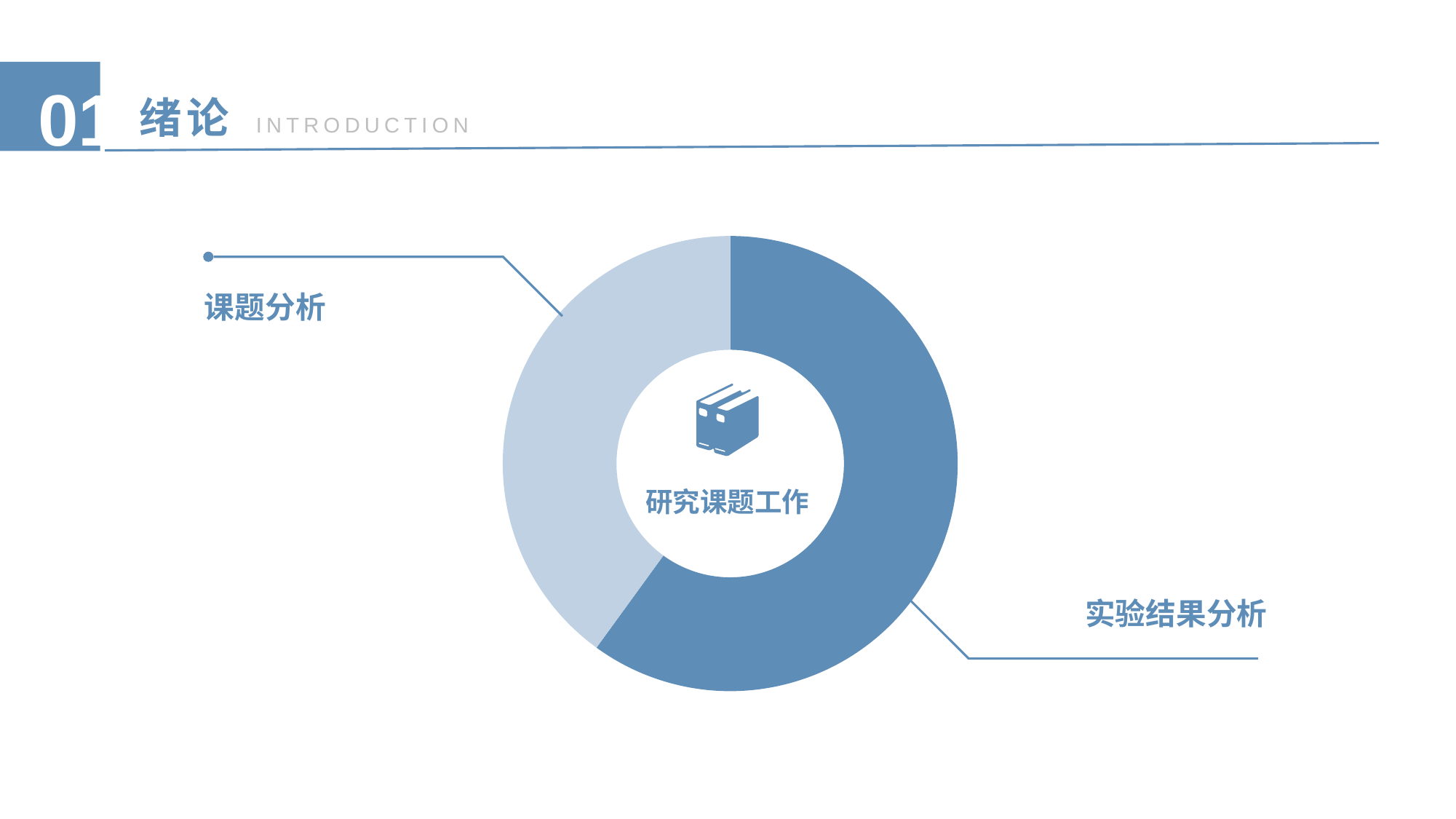

01
绪论
INTRODUCTION

### Chart

| Category | 销售额 |
|---|---|
| 百分比 | 60.0 |
| 余下（自动计算） | 40.0 |

课题分析

研究课题工作
实验结果分析